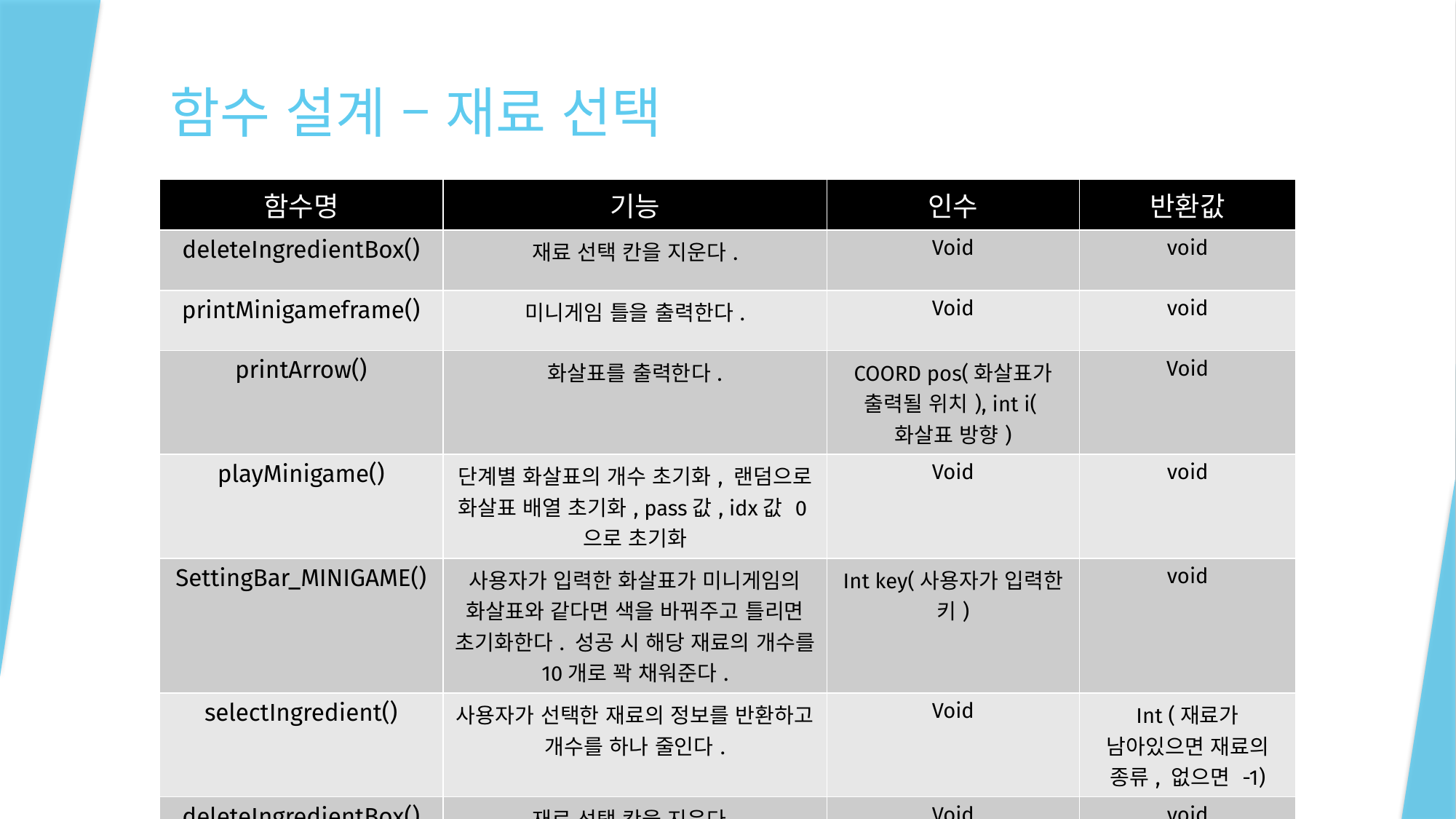

# 함수 설계 – 재료 선택
| 함수명 | 기능 | 인수 | 반환값 |
| --- | --- | --- | --- |
| deleteIngredientBox() | 재료 선택 칸을 지운다. | Void | void |
| printMinigameframe() | 미니게임 틀을 출력한다. | Void | void |
| printArrow() | 화살표를 출력한다. | COORD pos(화살표가 출력될 위치), int i(화살표 방향) | Void |
| playMinigame() | 단계별 화살표의 개수 초기화, 랜덤으로 화살표 배열 초기화, pass값, idx값 0으로 초기화 | Void | void |
| SettingBar\_MINIGAME() | 사용자가 입력한 화살표가 미니게임의 화살표와 같다면 색을 바꿔주고 틀리면 초기화한다. 성공 시 해당 재료의 개수를 10개로 꽉 채워준다. | Int key(사용자가 입력한 키) | void |
| selectIngredient() | 사용자가 선택한 재료의 정보를 반환하고 개수를 하나 줄인다. | Void | Int (재료가 남아있으면 재료의 종류, 없으면 -1) |
| deleteIngredientBox() | 재료 선택 칸을 지운다. | Void | void |